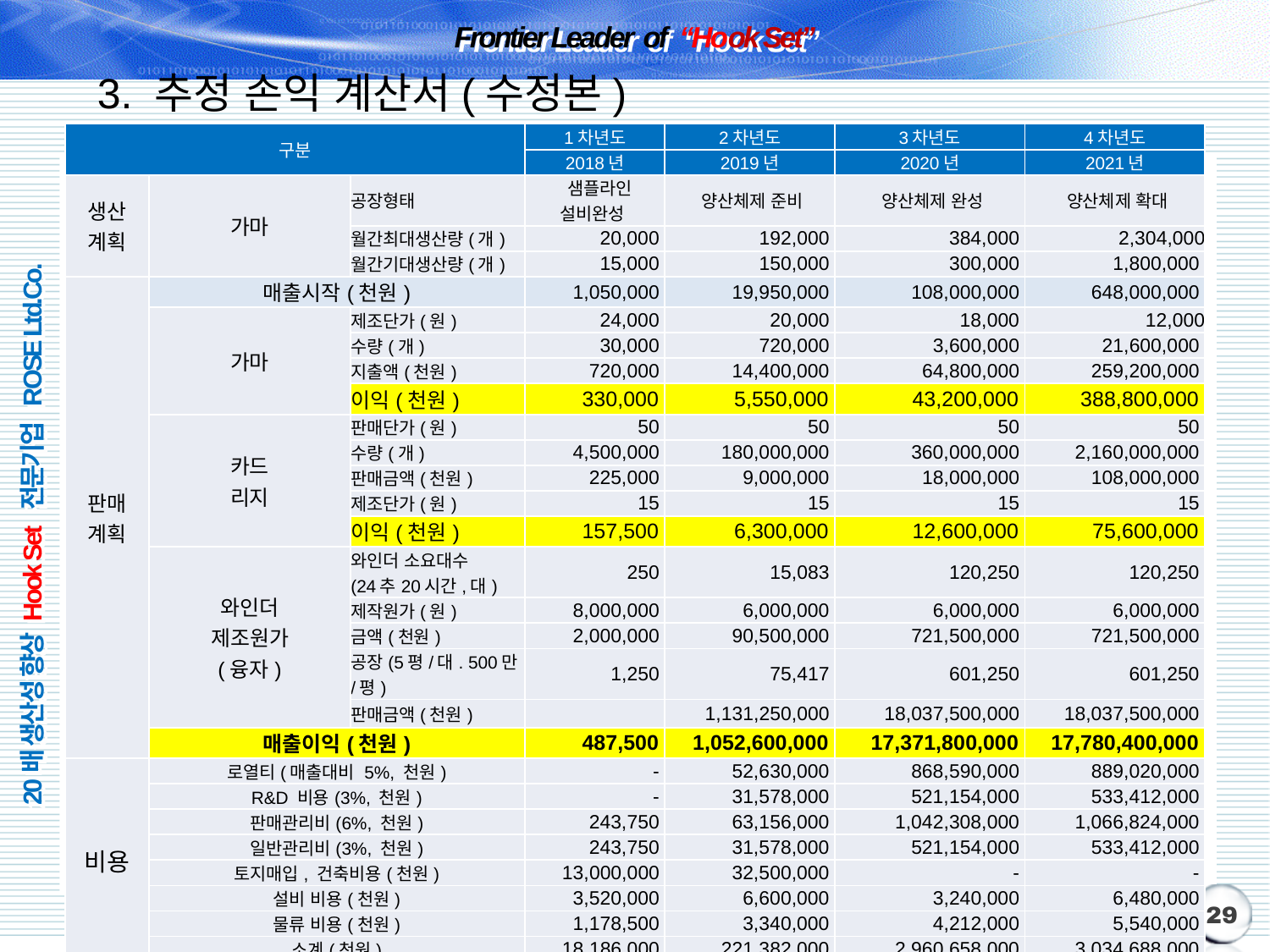

# 3. 추정 손익 계산서(수정본)
| 구분 |  |  | 1차년도 | 2차년도 | 3차년도 | 4차년도 |
| --- | --- | --- | --- | --- | --- | --- |
|  |  |  | 2018년 | 2019년 | 2020년 | 2021년 |
| 생산 계획 | 가마 | 공장형태 | 샘플라인 설비완성 | 양산체제 준비 | 양산체제 완성 | 양산체제 확대 |
|  |  | 월간최대생산량(개) | 20,000 | 192,000 | 384,000 | 2,304,000 |
|  |  | 월간기대생산량(개) | 15,000 | 150,000 | 300,000 | 1,800,000 |
| 판매 계획 | 매출시작(천원) |  | 1,050,000 | 19,950,000 | 108,000,000 | 648,000,000 |
|  | 가마 | 제조단가(원) | 24,000 | 20,000 | 18,000 | 12,000 |
|  |  | 수량(개) | 30,000 | 720,000 | 3,600,000 | 21,600,000 |
|  |  | 지출액(천원) | 720,000 | 14,400,000 | 64,800,000 | 259,200,000 |
|  |  | 이익(천원) | 330,000 | 5,550,000 | 43,200,000 | 388,800,000 |
|  | 카드 리지 | 판매단가(원) | 50 | 50 | 50 | 50 |
|  |  | 수량(개) | 4,500,000 | 180,000,000 | 360,000,000 | 2,160,000,000 |
|  |  | 판매금액(천원) | 225,000 | 9,000,000 | 18,000,000 | 108,000,000 |
|  |  | 제조단가(원) | 15 | 15 | 15 | 15 |
|  |  | 이익(천원) | 157,500 | 6,300,000 | 12,600,000 | 75,600,000 |
|  | 와인더 제조원가 (융자) | 와인더 소요대수 (24추20시간,대) | 250 | 15,083 | 120,250 | 120,250 |
|  |  | 제작원가(원) | 8,000,000 | 6,000,000 | 6,000,000 | 6,000,000 |
|  |  | 금액(천원) | 2,000,000 | 90,500,000 | 721,500,000 | 721,500,000 |
|  |  | 공장(5평/대. 500만/평) | 1,250 | 75,417 | 601,250 | 601,250 |
|  |  | 판매금액(천원) |  | 1,131,250,000 | 18,037,500,000 | 18,037,500,000 |
|  | 매출이익(천원) |  | 487,500 | 1,052,600,000 | 17,371,800,000 | 17,780,400,000 |
| 비용 | 로열티(매출대비 5%, 천원) |  | - | 52,630,000 | 868,590,000 | 889,020,000 |
|  | R&D 비용(3%, 천원) |  | - | 31,578,000 | 521,154,000 | 533,412,000 |
|  | 판매관리비(6%, 천원) |  | 243,750 | 63,156,000 | 1,042,308,000 | 1,066,824,000 |
|  | 일반관리비(3%, 천원) |  | 243,750 | 31,578,000 | 521,154,000 | 533,412,000 |
|  | 토지매입, 건축비용(천원) |  | 13,000,000 | 32,500,000 | - | - |
|  | 설비 비용(천원) |  | 3,520,000 | 6,600,000 | 3,240,000 | 6,480,000 |
|  | 물류 비용(천원) |  | 1,178,500 | 3,340,000 | 4,212,000 | 5,540,000 |
|  | 소계(천원) |  | 18,186,000 | 221,382,000 | 2,960,658,000 | 3,034,688,000 |
| 영업이익(천원) |  |  | -17,698,500 | 778,588,000 | 13,542,552,000 | 13,856,692,000 |